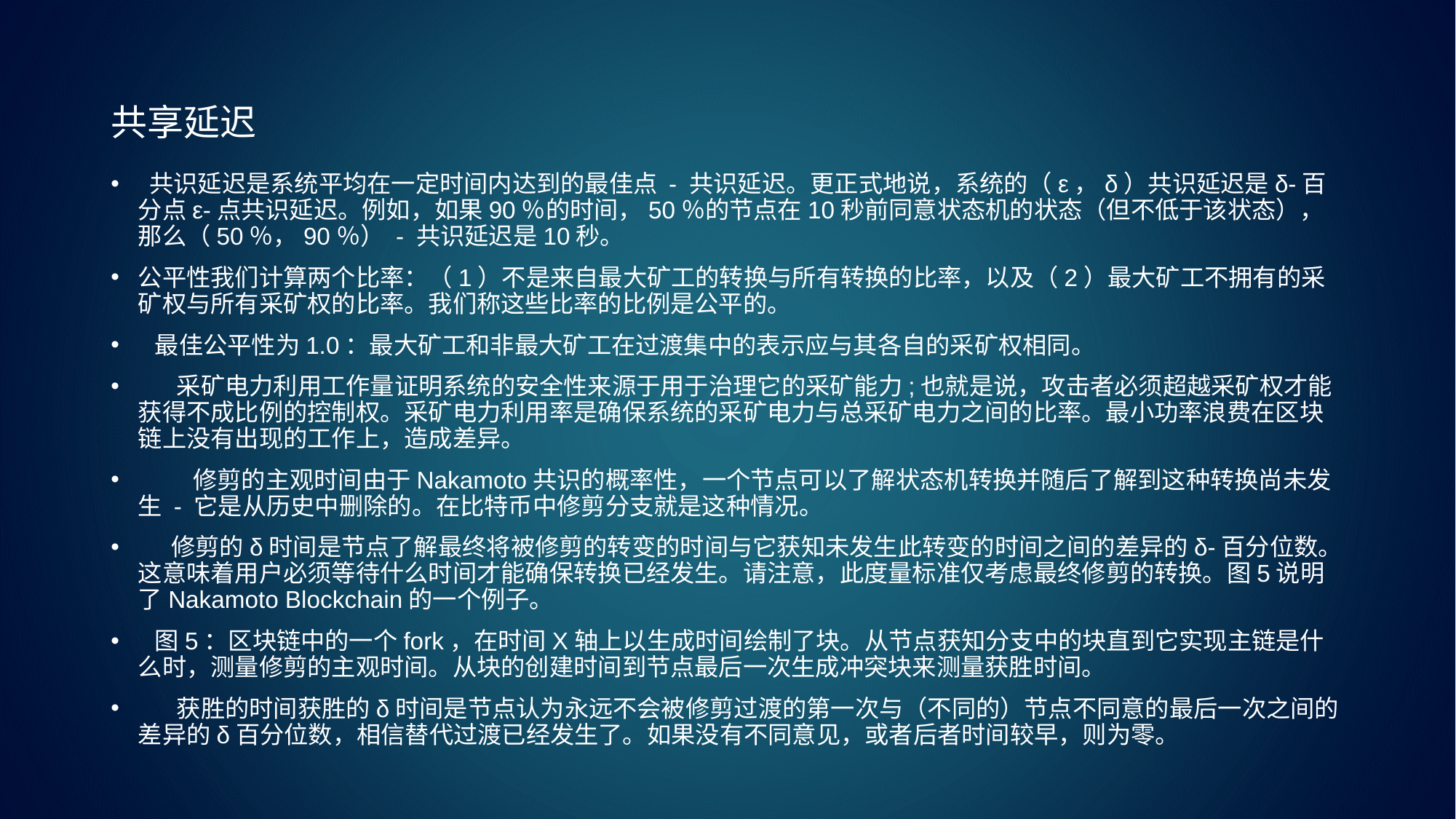

# 共享延迟
 共识延迟是系统平均在一定时间内达到的最佳点 - 共识延迟。更正式地说，系统的（ε，δ）共识延迟是δ-百分点ε-点共识延迟。例如，如果90％的时间，50％的节点在10秒前同意状态机的状态（但不低于该状态），那么（50％，90％） - 共识延迟是10秒。
公平性我们计算两个比率：（1）不是来自最大矿工的转换与所有转换的比率，以及（2）最大矿工不拥有的采矿权与所有采矿权的比率。我们称这些比率的比例是公平的。
  最佳公平性为1.0：最大矿工和非最大矿工在过渡集中的表示应与其各自的采矿权相同。
      采矿电力利用工作量证明系统的安全性来源于用于治理它的采矿能力;也就是说，攻击者必须超越采矿权才能获得不成比例的控制权。采矿电力利用率是确保系统的采矿电力与总采矿电力之间的比率。最小功率浪费在区块链上没有出现的工作上，造成差异。
         修剪的主观时间由于Nakamoto共识的概率性，一个节点可以了解状态机转换并随后了解到这种转换尚未发生 - 它是从历史中删除的。在比特币中修剪分支就是这种情况。
     修剪的δ时间是节点了解最终将被修剪的转变的时间与它获知未发生此转变的时间之间的差异的δ-百分位数。这意味着用户必须等待什么时间才能确保转换已经发生。请注意，此度量标准仅考虑最终修剪的转换。图5说明了Nakamoto Blockchain的一个例子。
  图5：区块链中的一个fork，在时间X轴上以生成时间绘制了块。从节点获知分支中的块直到它实现主链是什么时，测量修剪的主观时间。从块的创建时间到节点最后一次生成冲突块来测量获胜时间。
      获胜的时间获胜的δ时间是节点认为永远不会被修剪过渡的第一次与（不同的）节点不同意的最后一次之间的差异的δ百分位数，相信替代过渡已经发生了。如果没有不同意见，或者后者时间较早，则为零。